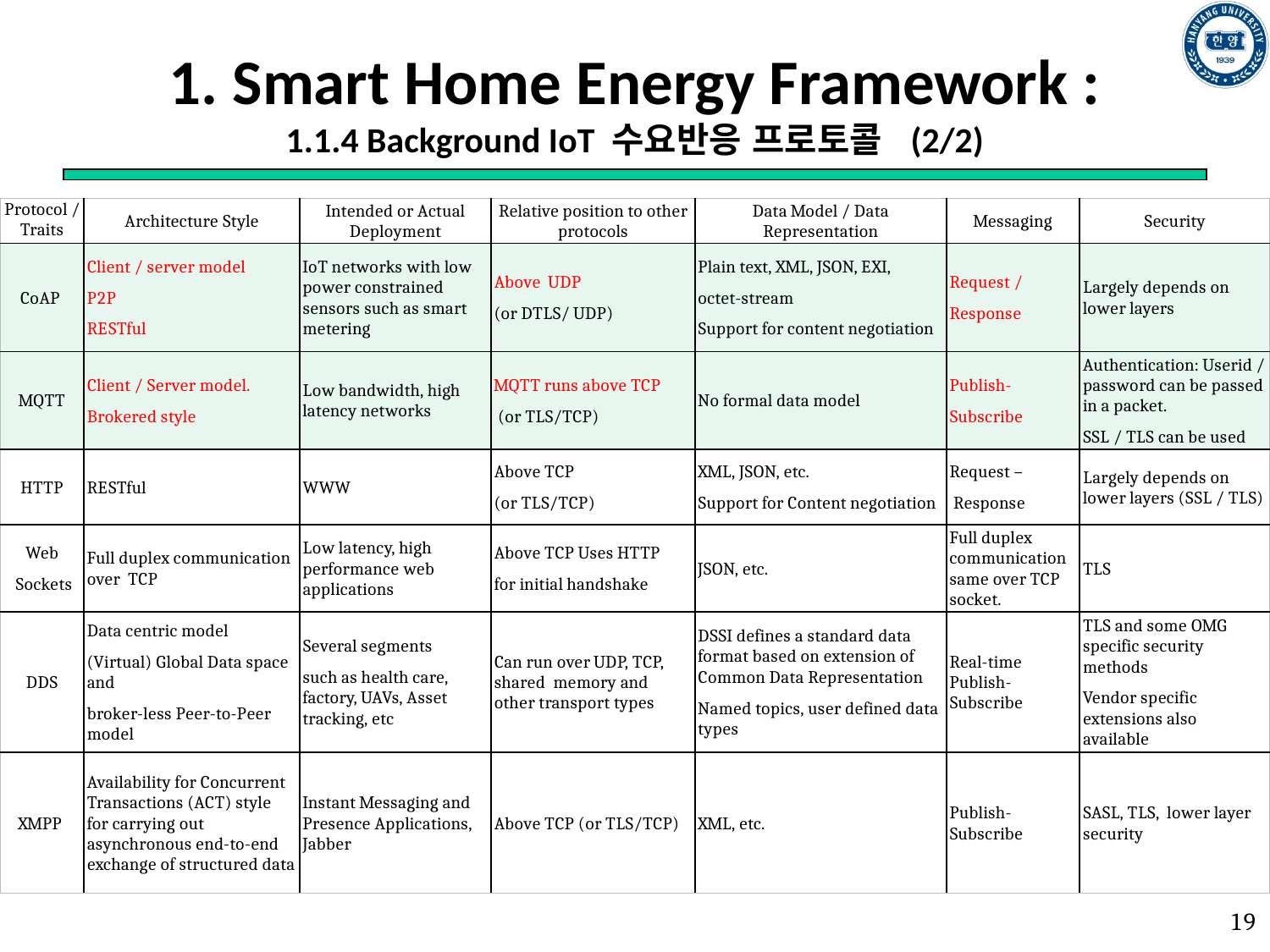

# 1. Smart Home Energy Framework : 1.1.4 Background IoT 수요반응 프로토콜  (2/2)
| Protocol / Traits | Architecture Style | Intended or Actual Deployment | Relative position to other protocols | Data Model / Data Representation | Messaging | Security |
| --- | --- | --- | --- | --- | --- | --- |
| CoAP | Client / server model P2P RESTful | IoT networks with low power constrained sensors such as smart metering | Above UDP (or DTLS/ UDP) | Plain text, XML, JSON, EXI, octet-stream Support for content negotiation | Request / Response | Largely depends on lower layers |
| MQTT | Client / Server model. Brokered style | Low bandwidth, high latency networks | MQTT runs above TCP (or TLS/TCP) | No formal data model | Publish- Subscribe | Authentication: Userid / password can be passed in a packet. SSL / TLS can be used |
| HTTP | RESTful | WWW | Above TCP (or TLS/TCP) | XML, JSON, etc. Support for Content negotiation | Request – Response | Largely depends on lower layers (SSL / TLS) |
| Web Sockets | Full duplex communication over TCP | Low latency, high performance web applications | Above TCP Uses HTTP for initial handshake | JSON, etc. | Full duplex communication same over TCP socket. | TLS |
| DDS | Data centric model (Virtual) Global Data space and broker-less Peer-to-Peer model | Several segments such as health care, factory, UAVs, Asset tracking, etc | Can run over UDP, TCP, shared memory and other transport types | DSSI defines a standard data format based on extension of Common Data Representation Named topics, user defined data types | Real-time Publish-Subscribe | TLS and some OMG specific security methods Vendor specific extensions also available |
| XMPP | Availability for Concurrent Transactions (ACT) style for carrying out asynchronous end-to-end exchange of structured data | Instant Messaging and Presence Applications, Jabber | Above TCP (or TLS/TCP) | XML, etc. | Publish-Subscribe | SASL, TLS, lower layer security |
19